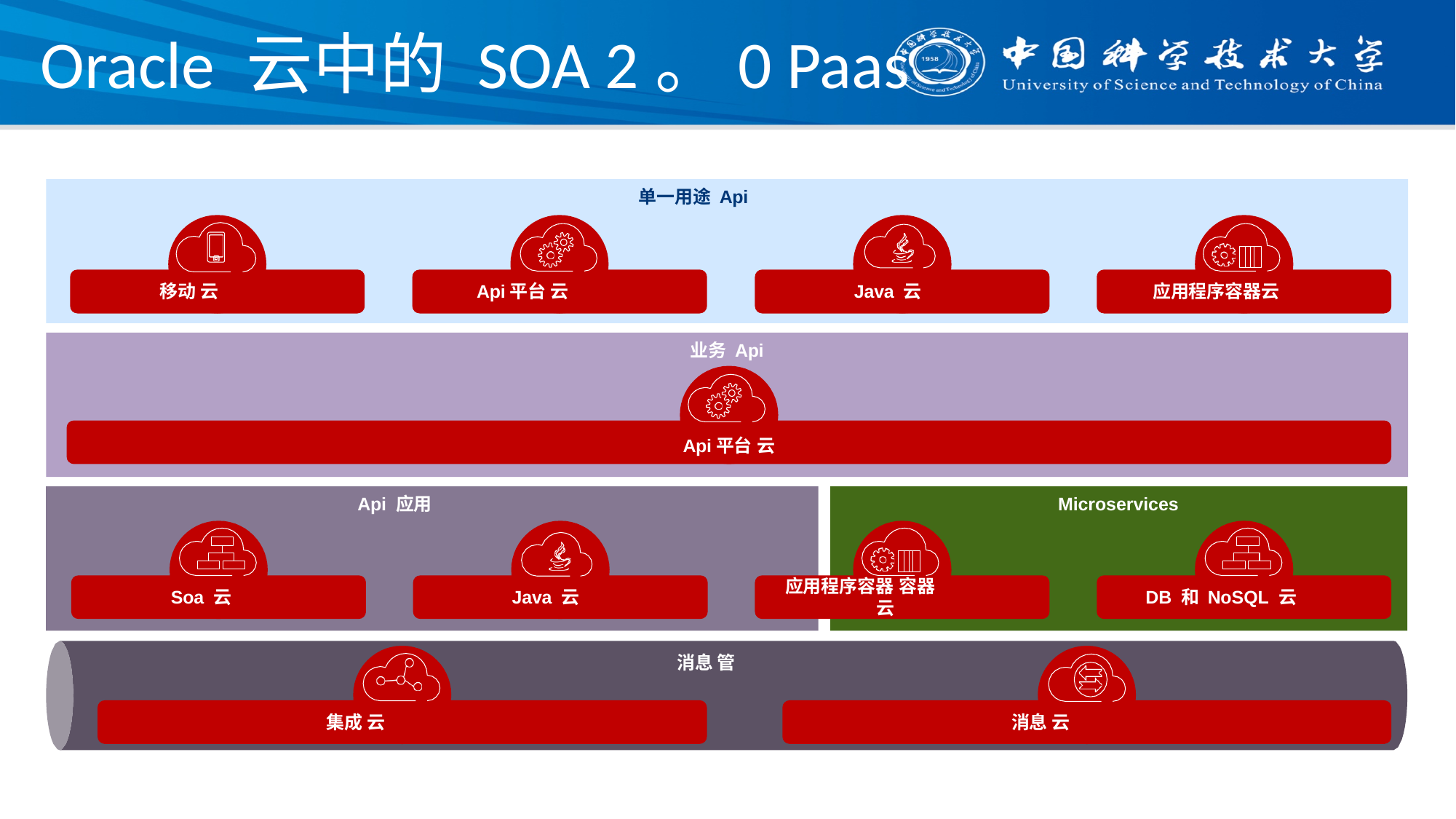

# Oracle 云中的 SOA 2。0 Paas

单一用途 Api

移动 云
Api平台 云
Java 云
应用程序容器云

业务 Api

Api平台 云

Api 应用
Microservices

应用程序容器 容器

Soa 云
Java 云
DB 和 NoSQL 云
云

消息 管

集成 云
消息 云